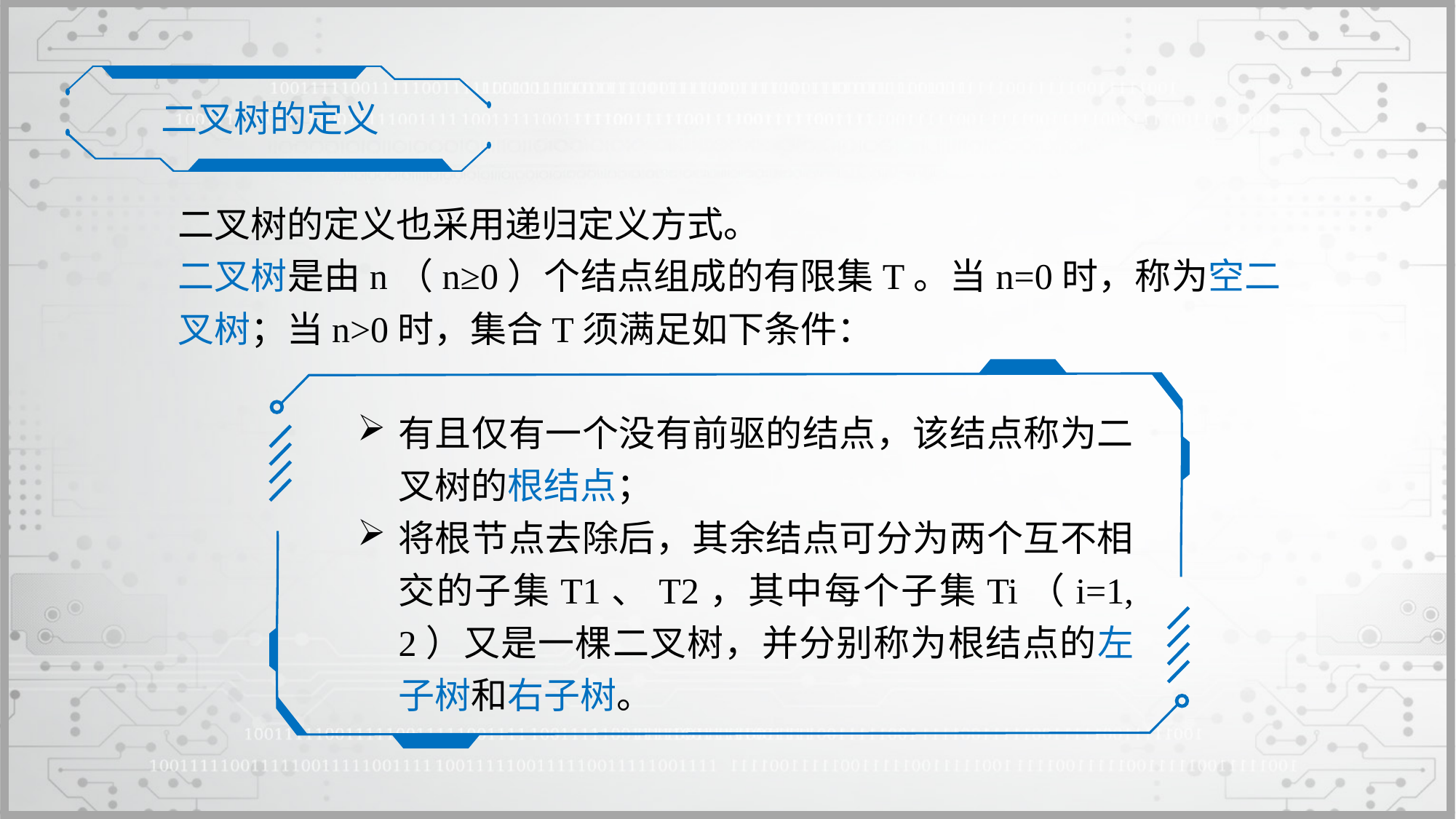

二叉树的定义
二叉树的定义也采用递归定义方式。
二叉树是由n（n≥0）个结点组成的有限集T。当n=0时，称为空二叉树；当n>0时，集合T须满足如下条件：

有且仅有一个没有前驱的结点，该结点称为二叉树的根结点；
将根节点去除后，其余结点可分为两个互不相交的子集T1、T2，其中每个子集Ti（i=1, 2）又是一棵二叉树，并分别称为根结点的左子树和右子树。